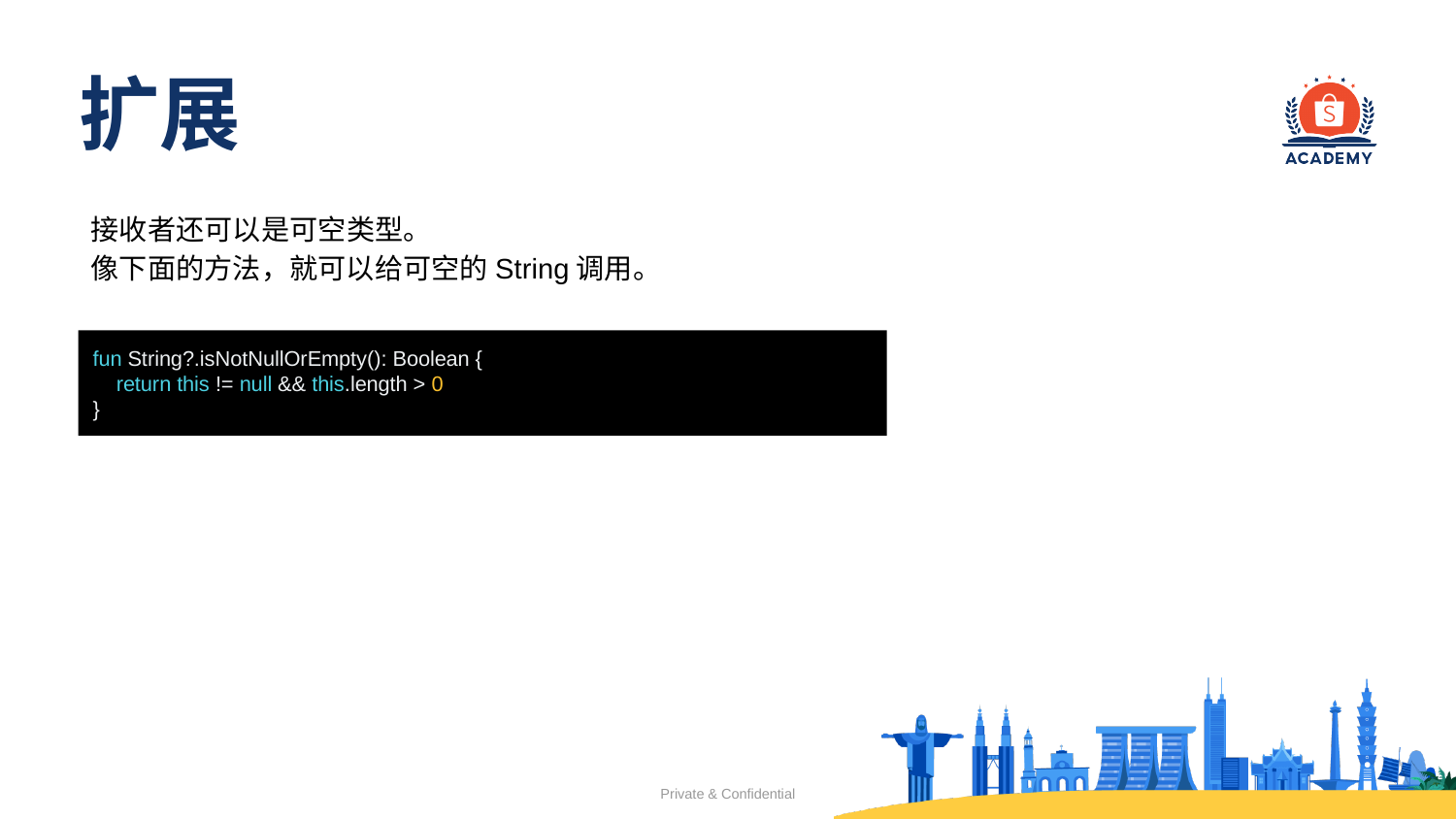

# 扩展
接收者还可以是可空类型。
像下面的方法，就可以给可空的String调用。
fun String?.isNotNullOrEmpty(): Boolean {
    return this != null && this.length > 0
}